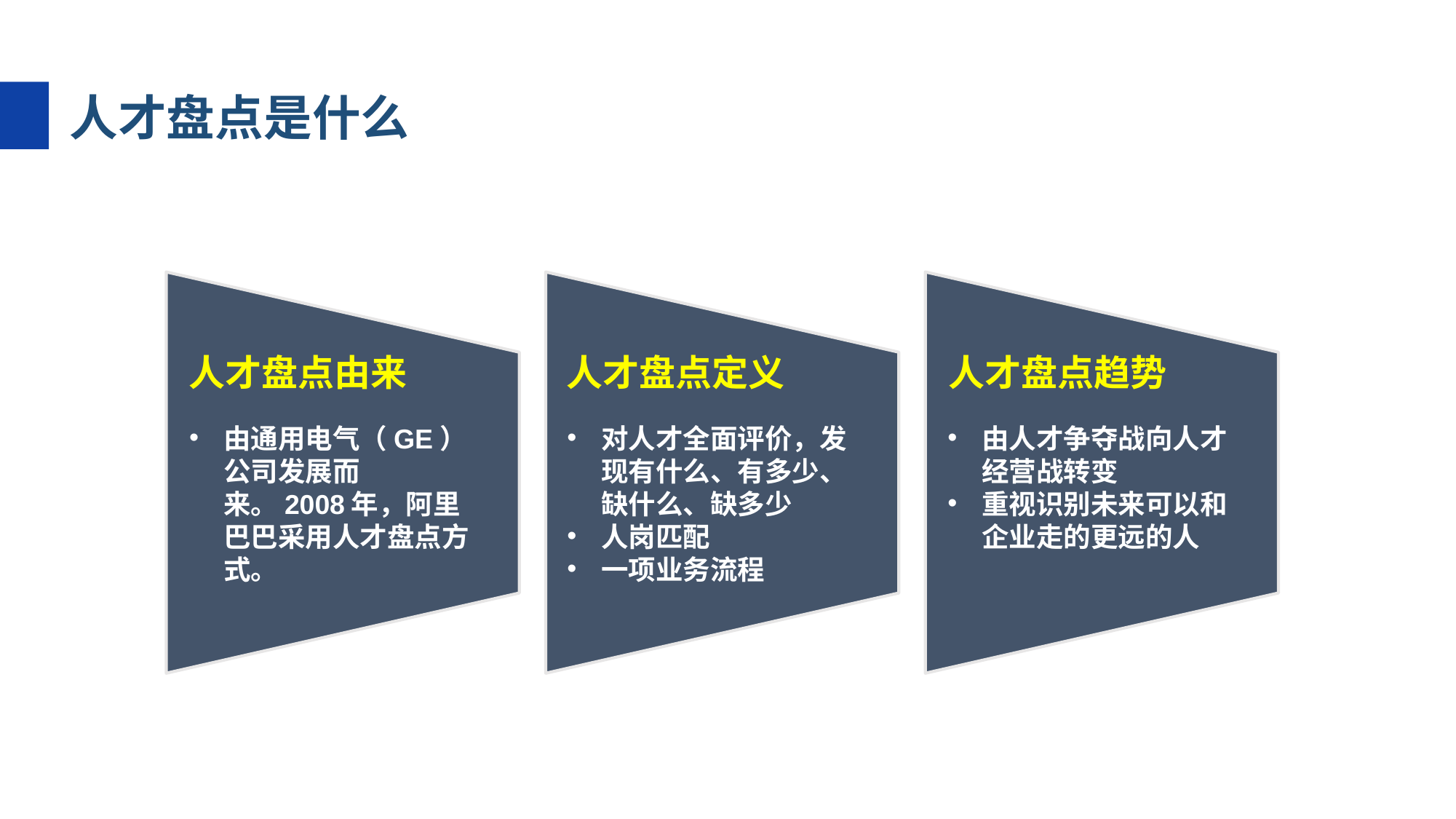

人才盘点是什么

人才盘点由来
人才盘点定义
人才盘点趋势
由通用电气（GE）公司发展而来。2008年，阿里巴巴采用人才盘点方式。
对人才全面评价，发现有什么、有多少、缺什么、缺多少
人岗匹配
一项业务流程
由人才争夺战向人才经营战转变
重视识别未来可以和企业走的更远的人